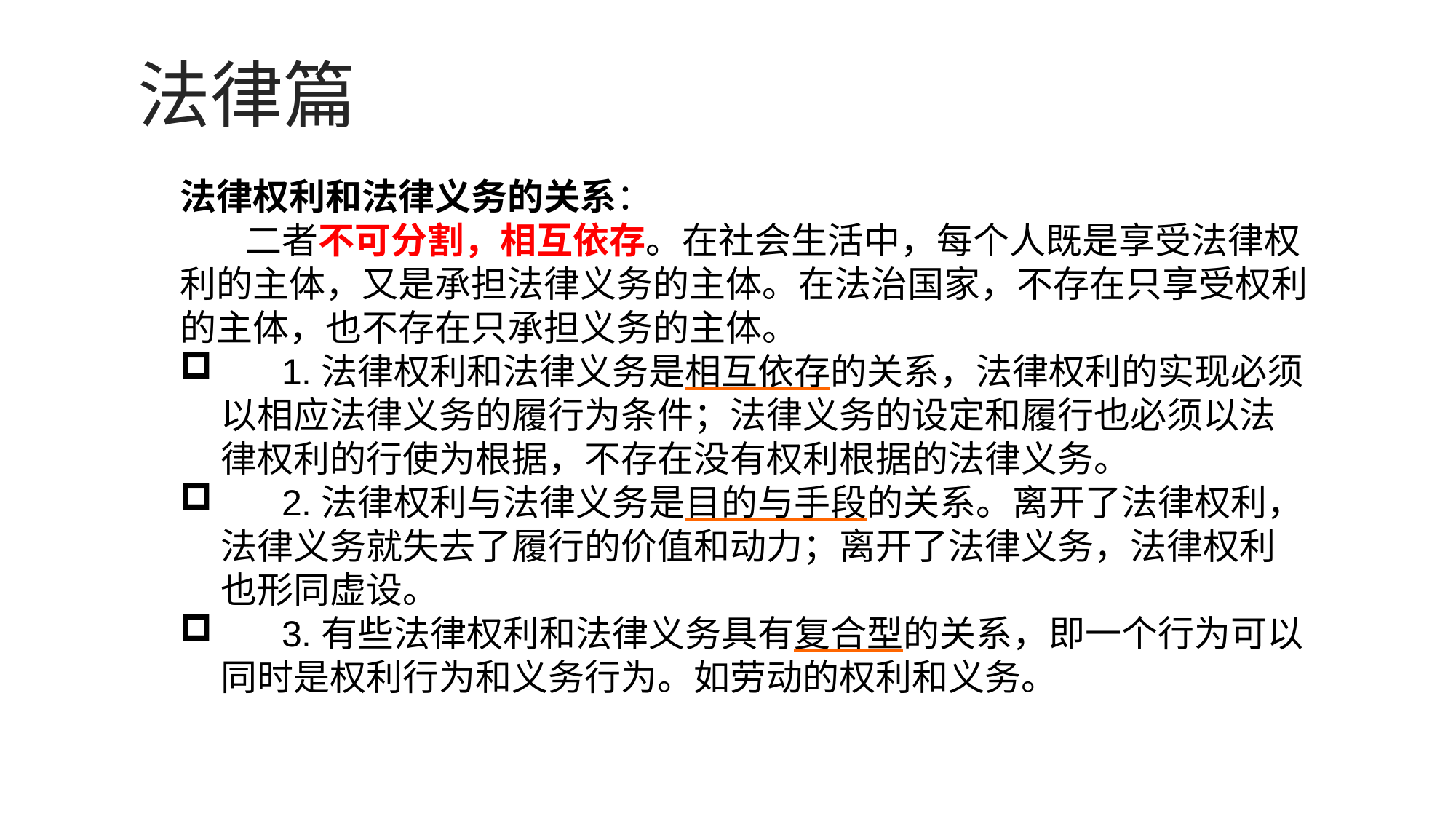

法律篇
法律权利和法律义务的关系：
       二者不可分割，相互依存。在社会生活中，每个人既是享受法律权利的主体，又是承担法律义务的主体。在法治国家，不存在只享受权利的主体，也不存在只承担义务的主体。
      1.法律权利和法律义务是相互依存的关系，法律权利的实现必须以相应法律义务的履行为条件；法律义务的设定和履行也必须以法律权利的行使为根据，不存在没有权利根据的法律义务。
      2.法律权利与法律义务是目的与手段的关系。离开了法律权利，法律义务就失去了履行的价值和动力；离开了法律义务，法律权利也形同虚设。
      3.有些法律权利和法律义务具有复合型的关系，即一个行为可以同时是权利行为和义务行为。如劳动的权利和义务。